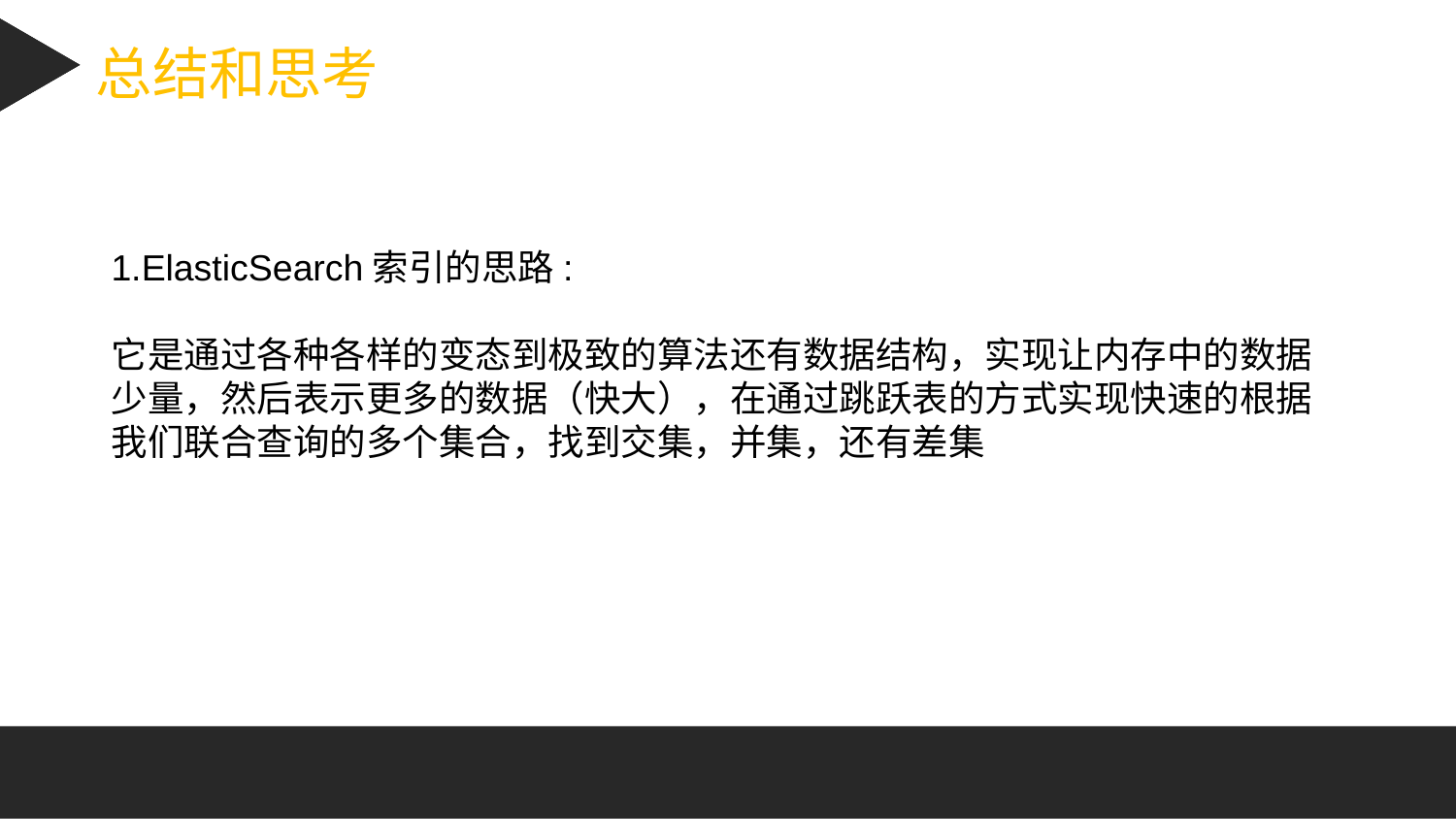

总结和思考
1.ElasticSearch索引的思路:

它是通过各种各样的变态到极致的算法还有数据结构，实现让内存中的数据少量，然后表示更多的数据（快大），在通过跳跃表的方式实现快速的根据我们联合查询的多个集合，找到交集，并集，还有差集